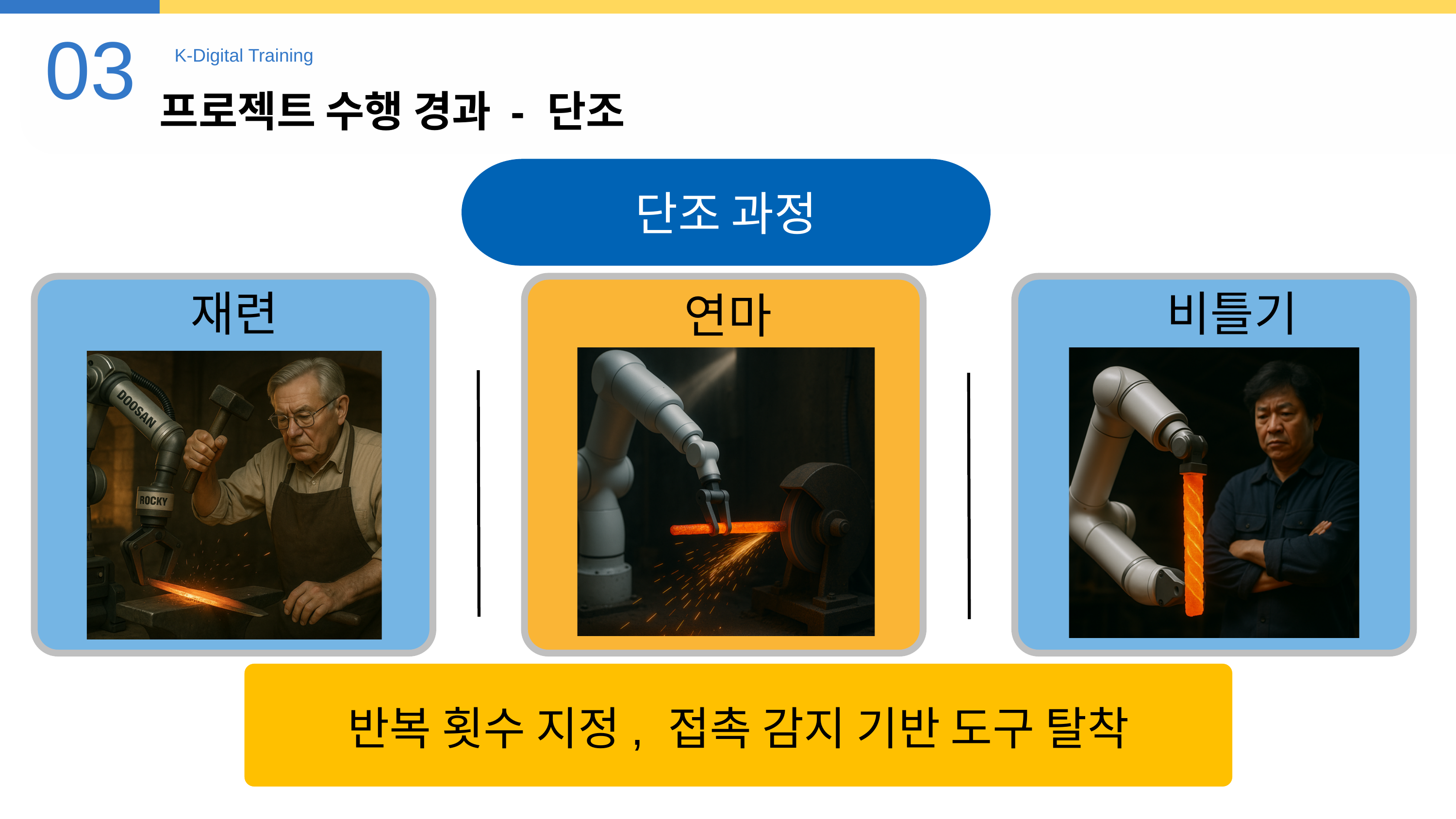

03
K-Digital Training
프로젝트 수행 경과 - 단조

단조 과정

재련

비틀기

연마

반복 횟수 지정, 접촉 감지 기반 도구 탈착